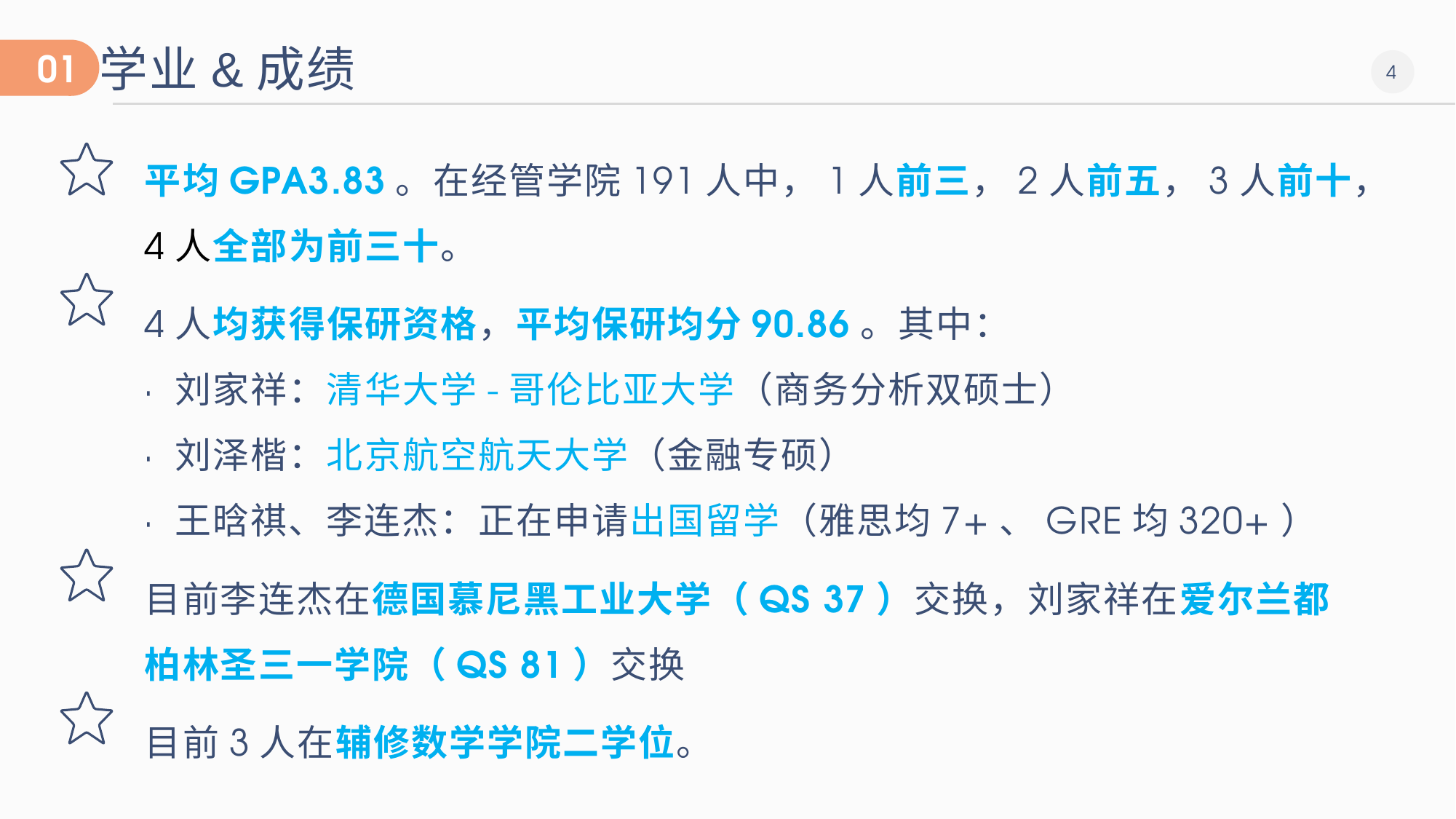

学业&成绩

01
平均GPA3.83。在经管学院191人中，1人前三，2人前五，3人前十，4人全部为前三十。

4人均获得保研资格，平均保研均分90.86。其中：
· 刘家祥：清华大学-哥伦比亚大学（商务分析双硕士）
· 刘泽楷：北京航空航天大学（金融专硕）
· 王晗祺、李连杰：正在申请出国留学（雅思均7+、GRE均320+）

目前李连杰在德国慕尼黑工业大学（QS 37）交换，刘家祥在爱尔兰都柏林圣三一学院（QS 81）交换

目前3人在辅修数学学院二学位。